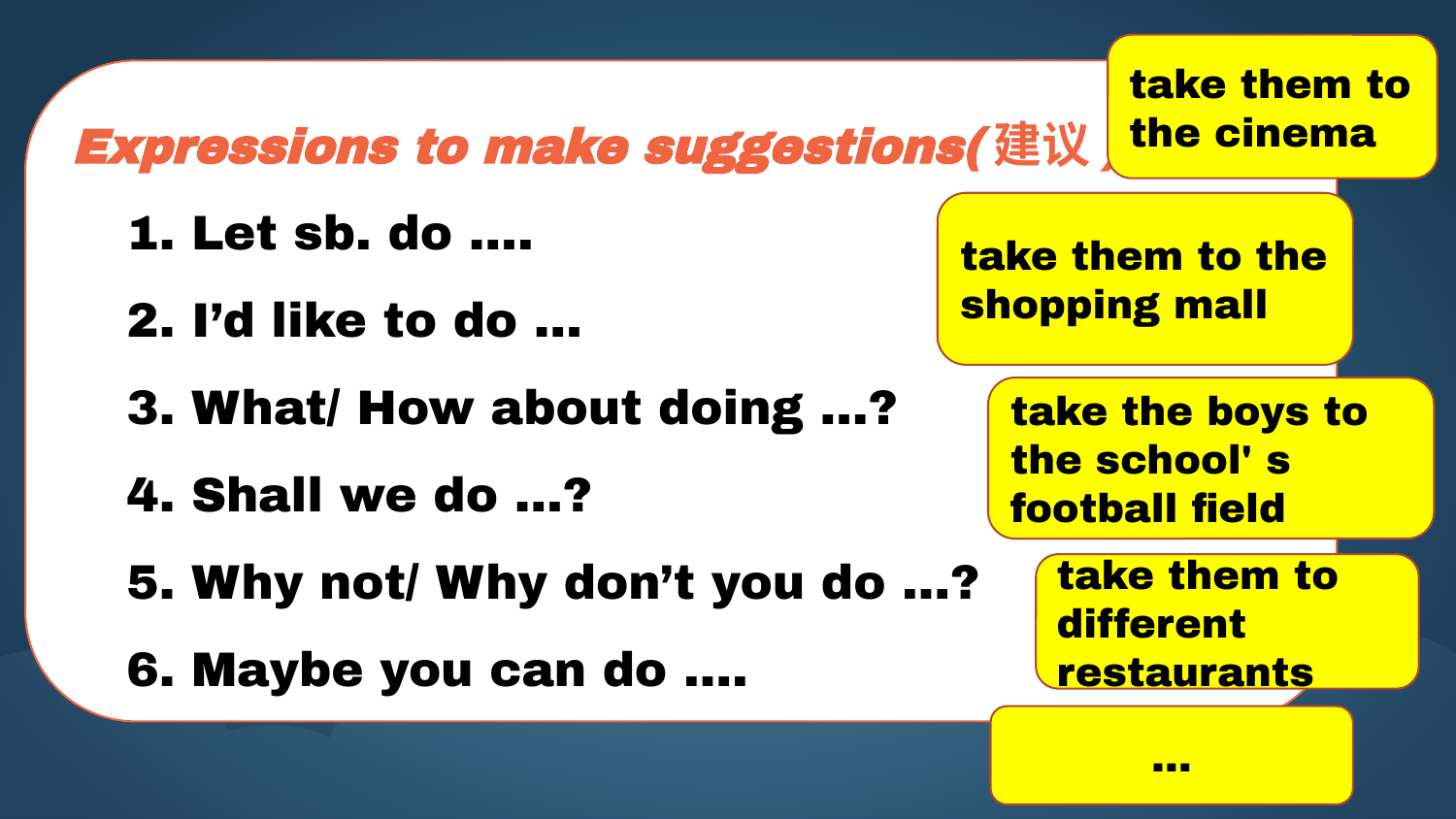

take them to the cinema
Expressions to make suggestions(建议):
 Let sb. do ….
 I’d like to do …
 What/ How about doing …?
 Shall we do …?
 Why not/ Why don’t you do …?
 Maybe you can do ….
take them to the shopping mall
take the boys to the school' s football field
take them to different restaurants
…